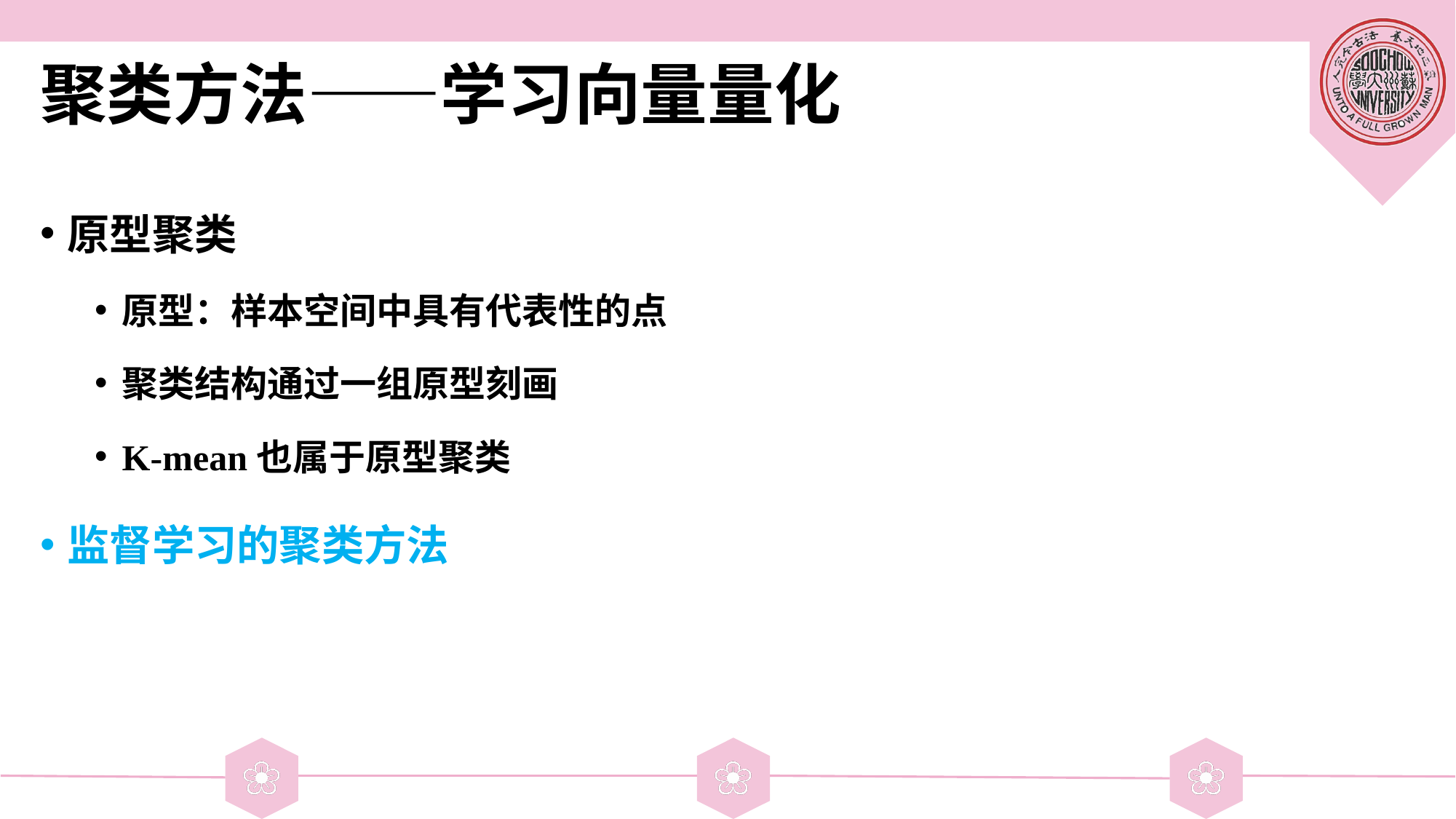

# 聚类方法——学习向量量化
原型聚类
原型：样本空间中具有代表性的点
聚类结构通过一组原型刻画
K-mean也属于原型聚类
监督学习的聚类方法